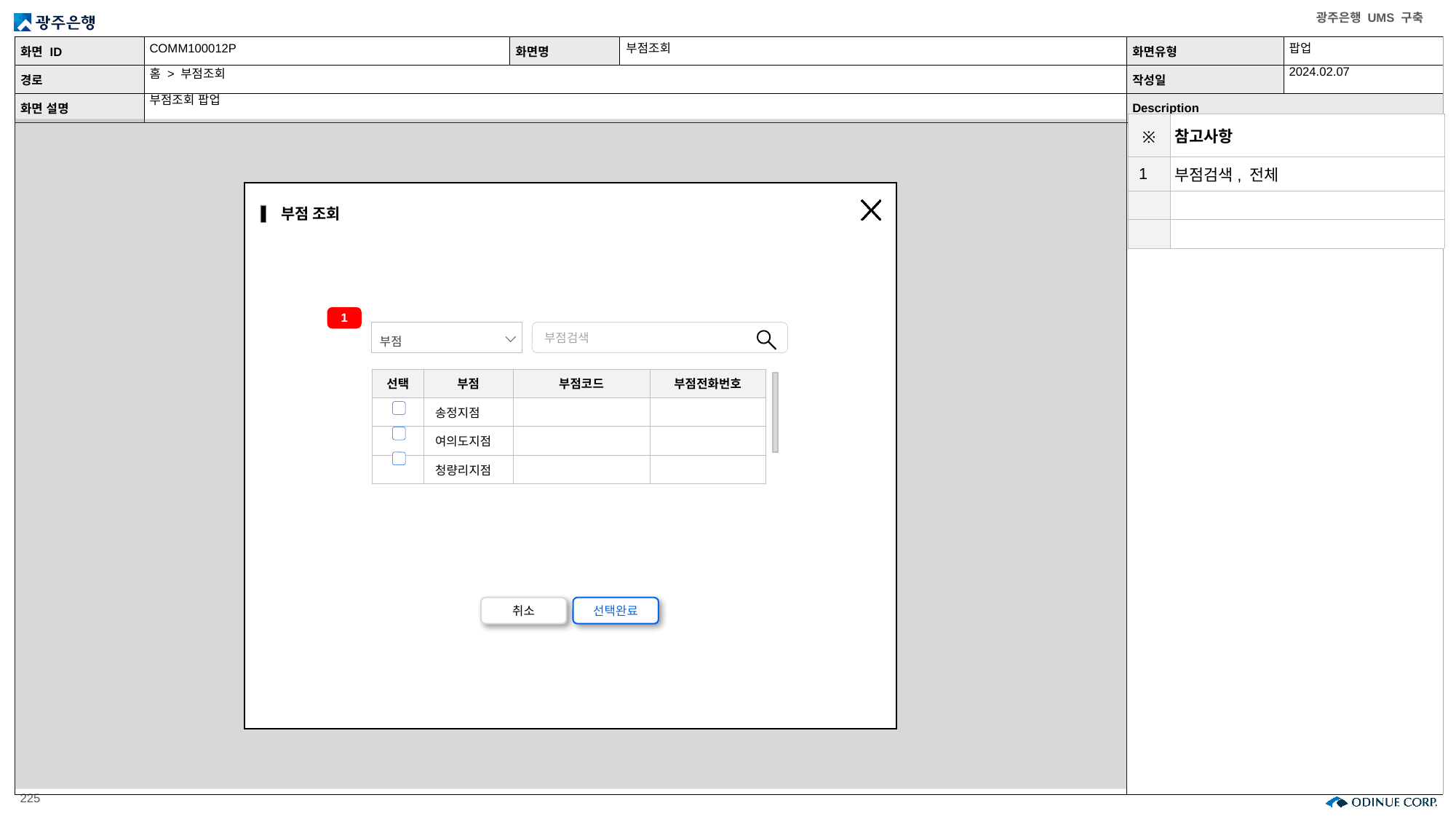

COMM100012P
부점조회
팝업
2024.02.07
홈 > 부점조회
부점조회 팝업
| ※ | 참고사항 |
| --- | --- |
| 1 | 부점검색, 전체 |
|  |  |
|  |  |
부점 조회

1
부점

부점검색

| 선택 | 부점 | 부점코드 | 부점전화번호 |
| --- | --- | --- | --- |
|  | 송정지점 |  |  |
|  | 여의도지점 |  |  |
|  | 청량리지점 |  |  |

취소
선택완료